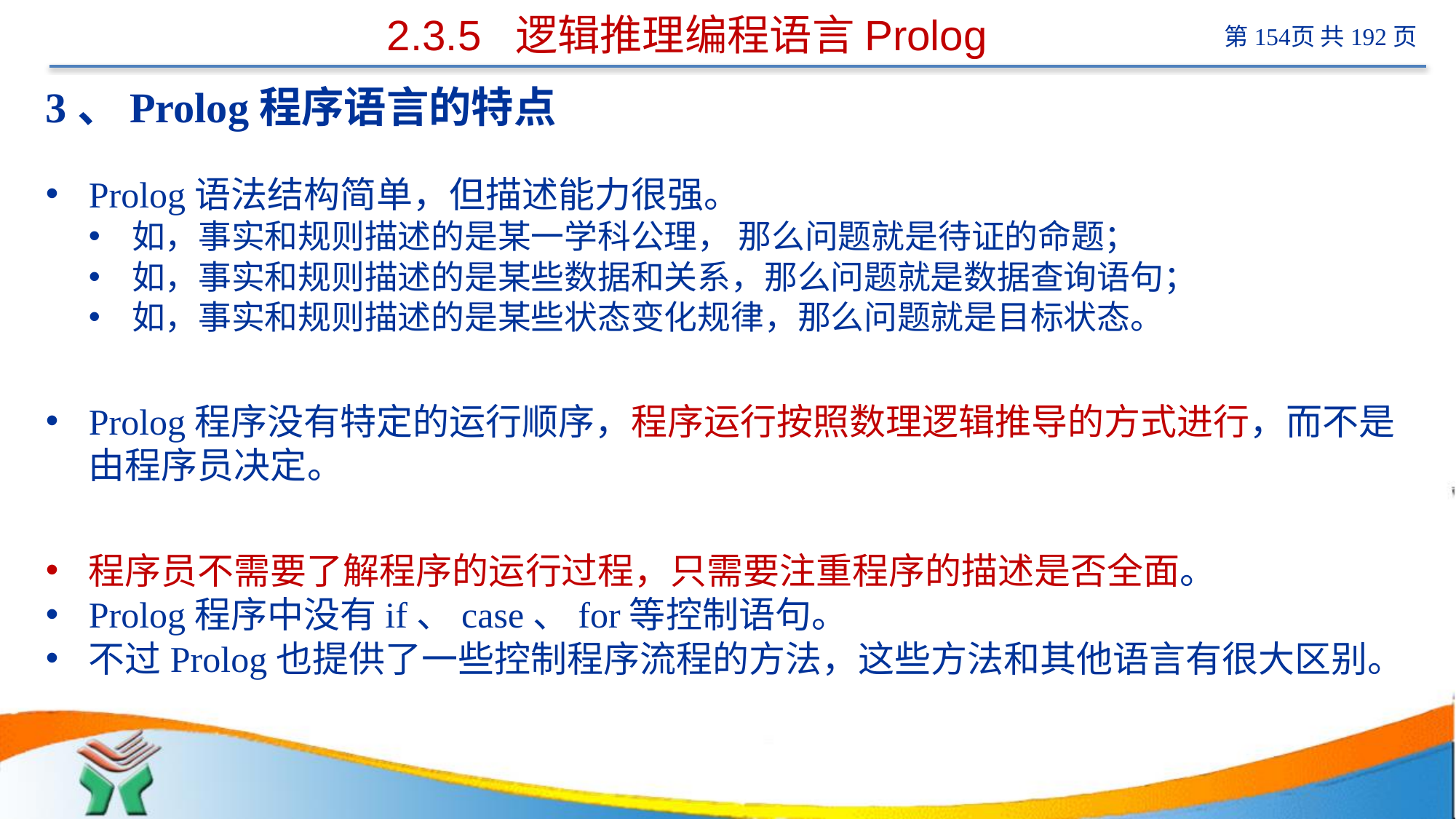

# 2.3.5  逻辑推理编程语言Prolog
3、Prolog程序语言的特点

Prolog语法结构简单，但描述能力很强。
如，事实和规则描述的是某一学科公理， 那么问题就是待证的命题；
如，事实和规则描述的是某些数据和关系，那么问题就是数据查询语句；
如，事实和规则描述的是某些状态变化规律，那么问题就是目标状态。

Prolog程序没有特定的运行顺序，程序运行按照数理逻辑推导的方式进行，而不是由程序员决定。

程序员不需要了解程序的运行过程，只需要注重程序的描述是否全面。
Prolog程序中没有if、case、for等控制语句。
不过Prolog也提供了一些控制程序流程的方法，这些方法和其他语言有很大区别。